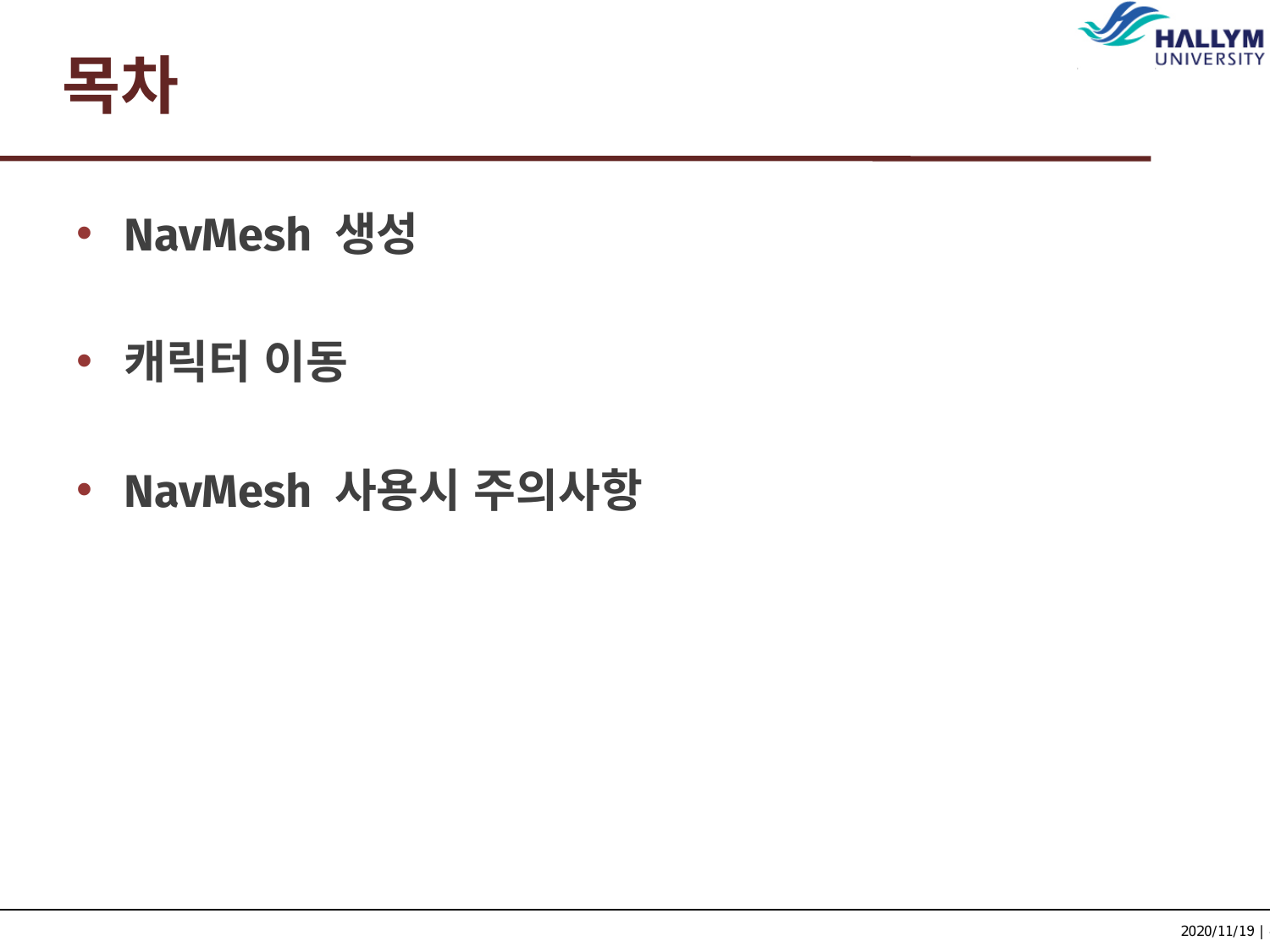

# 목차
NavMesh 생성

캐릭터 이동

NavMesh 사용시 주의사항